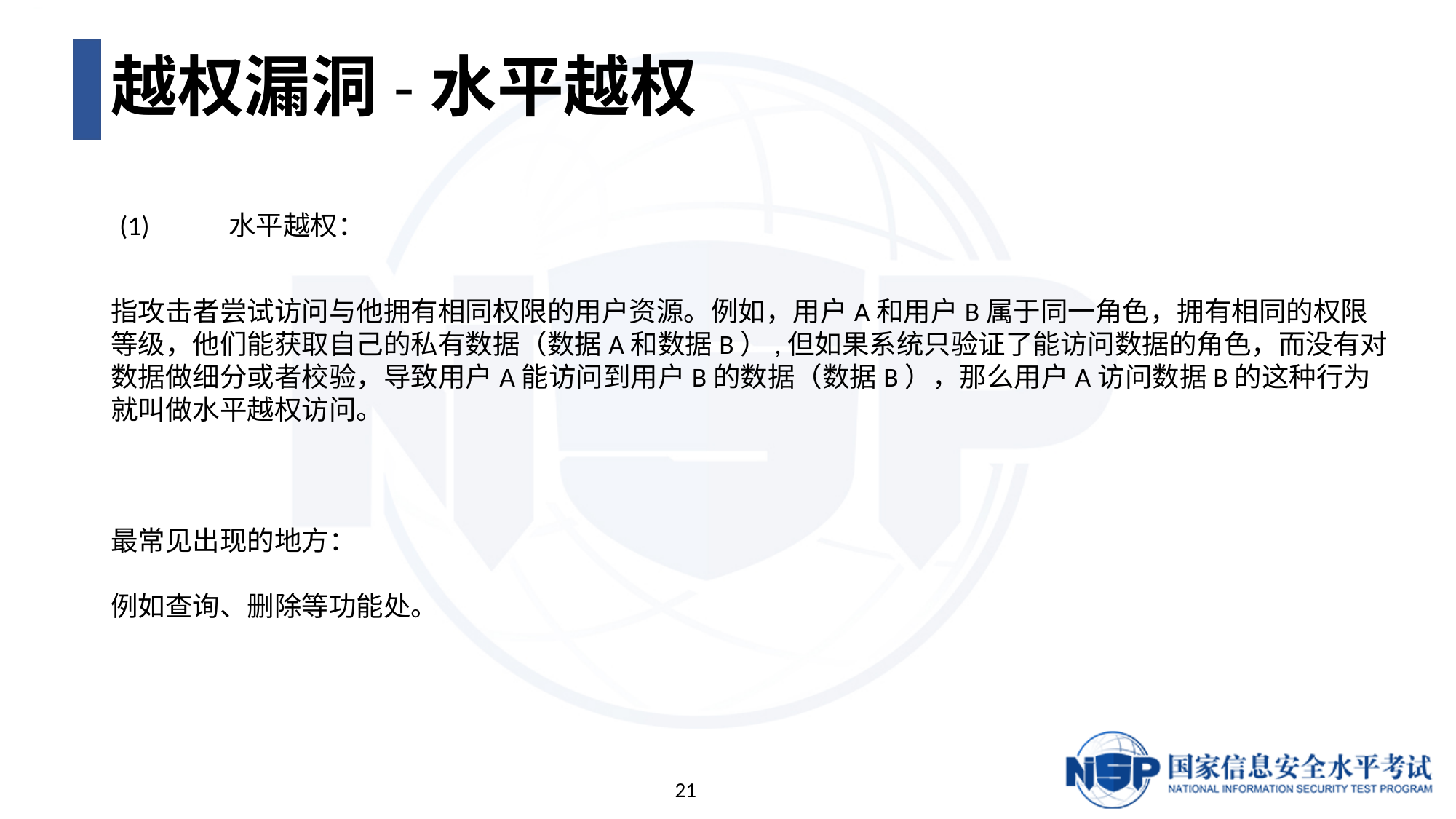

# 越权漏洞-水平越权
(1)	水平越权：
指攻击者尝试访问与他拥有相同权限的用户资源。例如，用户A和用户B属于同一角色，拥有相同的权限等级，他们能获取自己的私有数据（数据A和数据B）,但如果系统只验证了能访问数据的角色，而没有对数据做细分或者校验，导致用户A能访问到用户B的数据（数据B），那么用户A访问数据B的这种行为就叫做水平越权访问。

最常见出现的地方：

例如查询、删除等功能处。